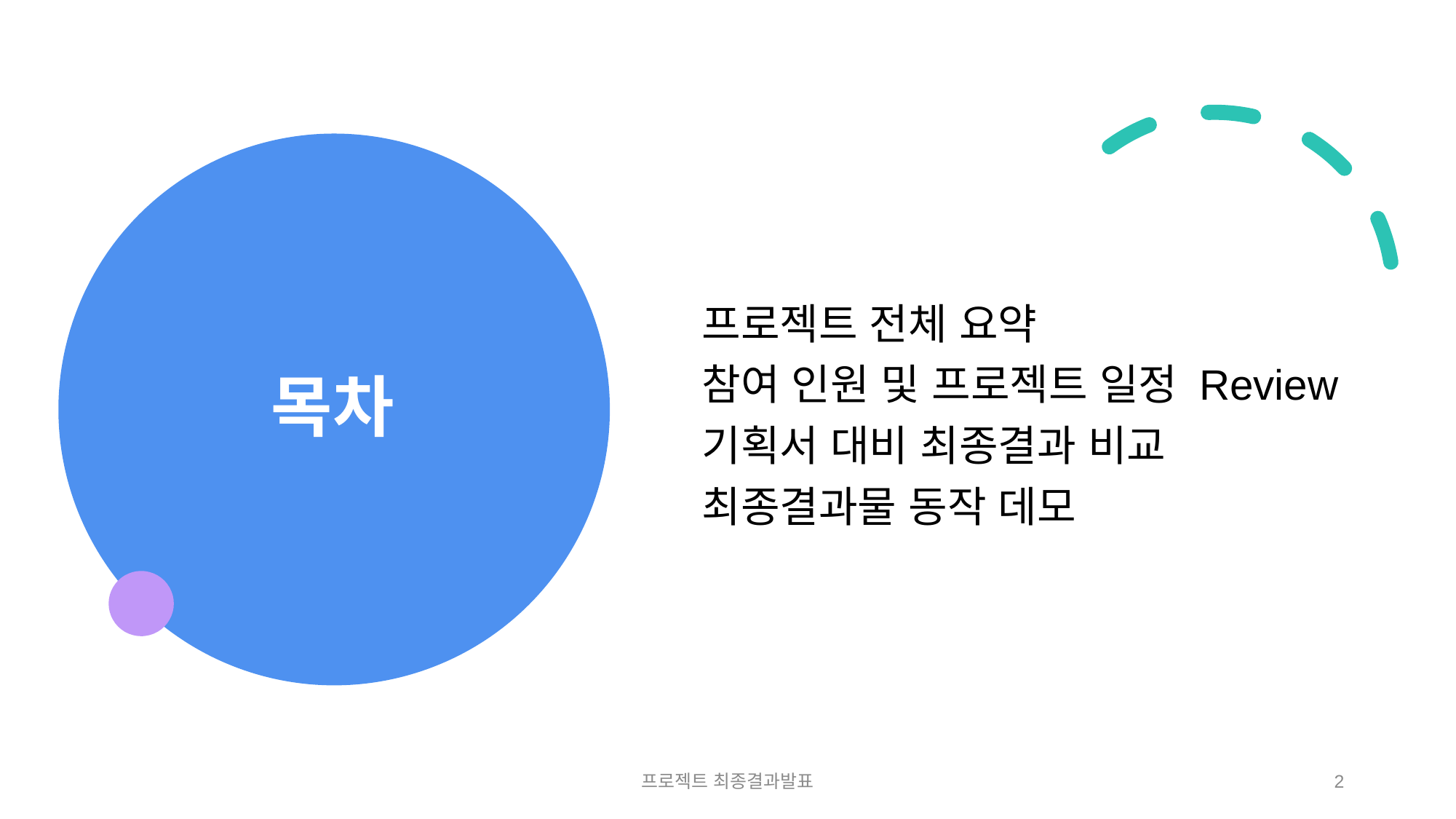

# 목차
프로젝트 전체 요약
참여 인원 및 프로젝트 일정 Review
기획서 대비 최종결과 비교
최종결과물 동작 데모
프로젝트 최종결과발표
2